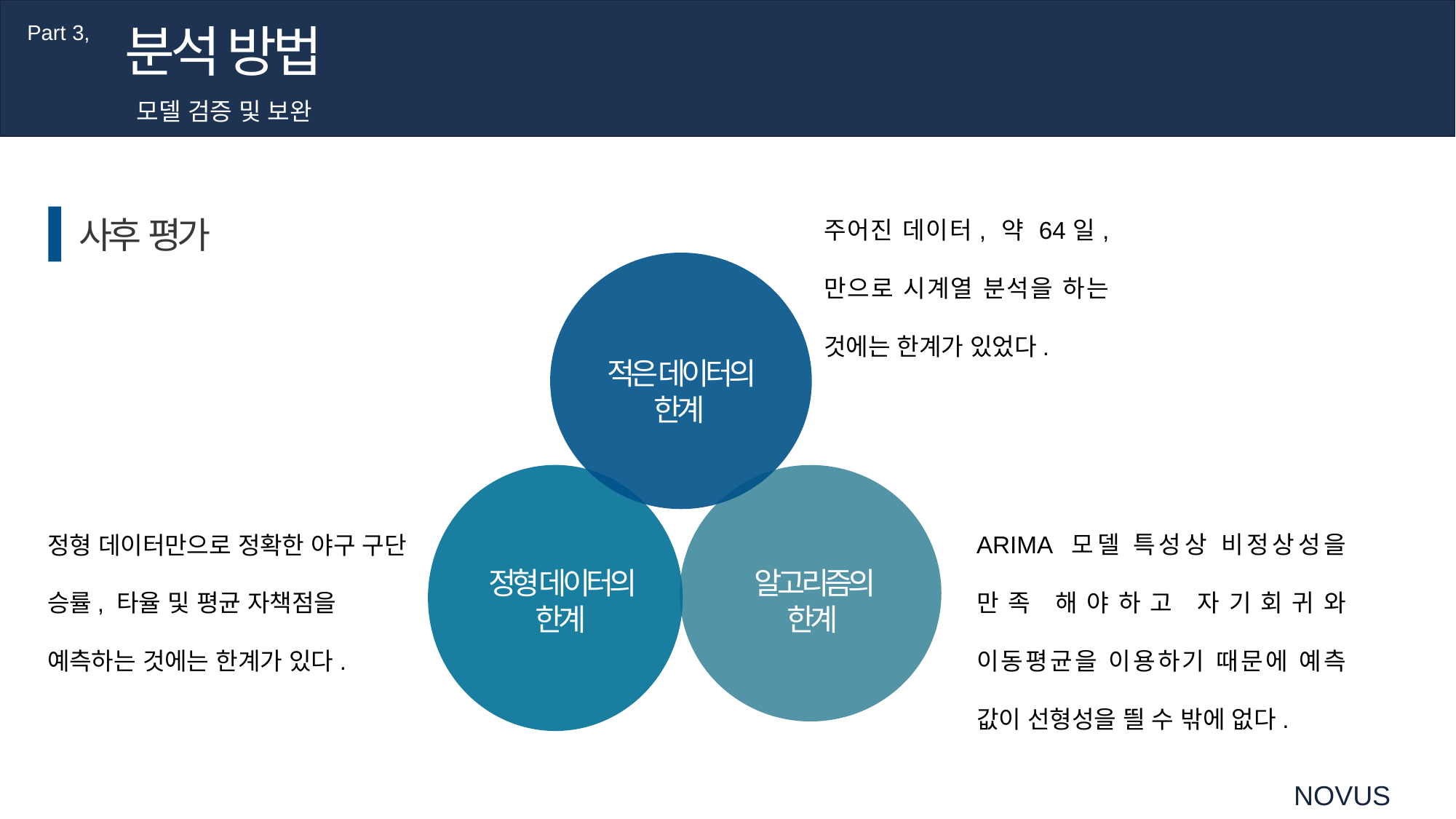

분석 방법
Part 3,
모델 검증 및 보완
주어진 데이터, 약 64일, 만으로 시계열 분석을 하는 것에는 한계가 있었다.

사후  평가

적은 데이터의 한계

ARIMA 모델 특성상 비정상성을 만족 해야하고 자기회귀와 이동평균을 이용하기 때문에 예측 값이 선형성을 띌 수 밖에 없다.
정형 데이터만으로 정확한 야구 구단 승률, 타율 및 평균 자책점을 예측하는 것에는 한계가 있다.
알고리즘의 한계
정형 데이터의 한계
NOVUS